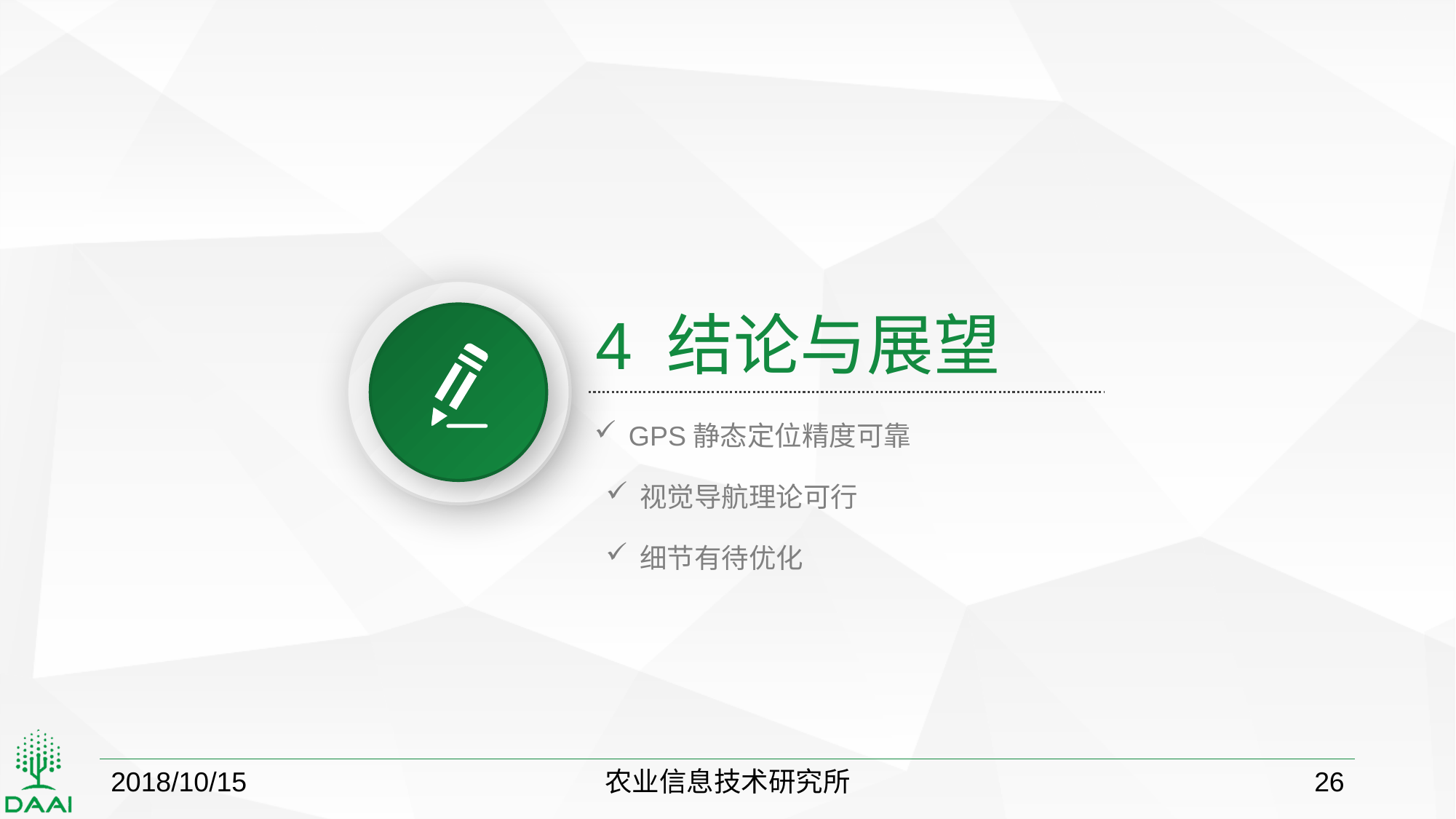

4 结论与展望
GPS静态定位精度可靠
视觉导航理论可行
细节有待优化
2018/10/15
农业信息技术研究所
26